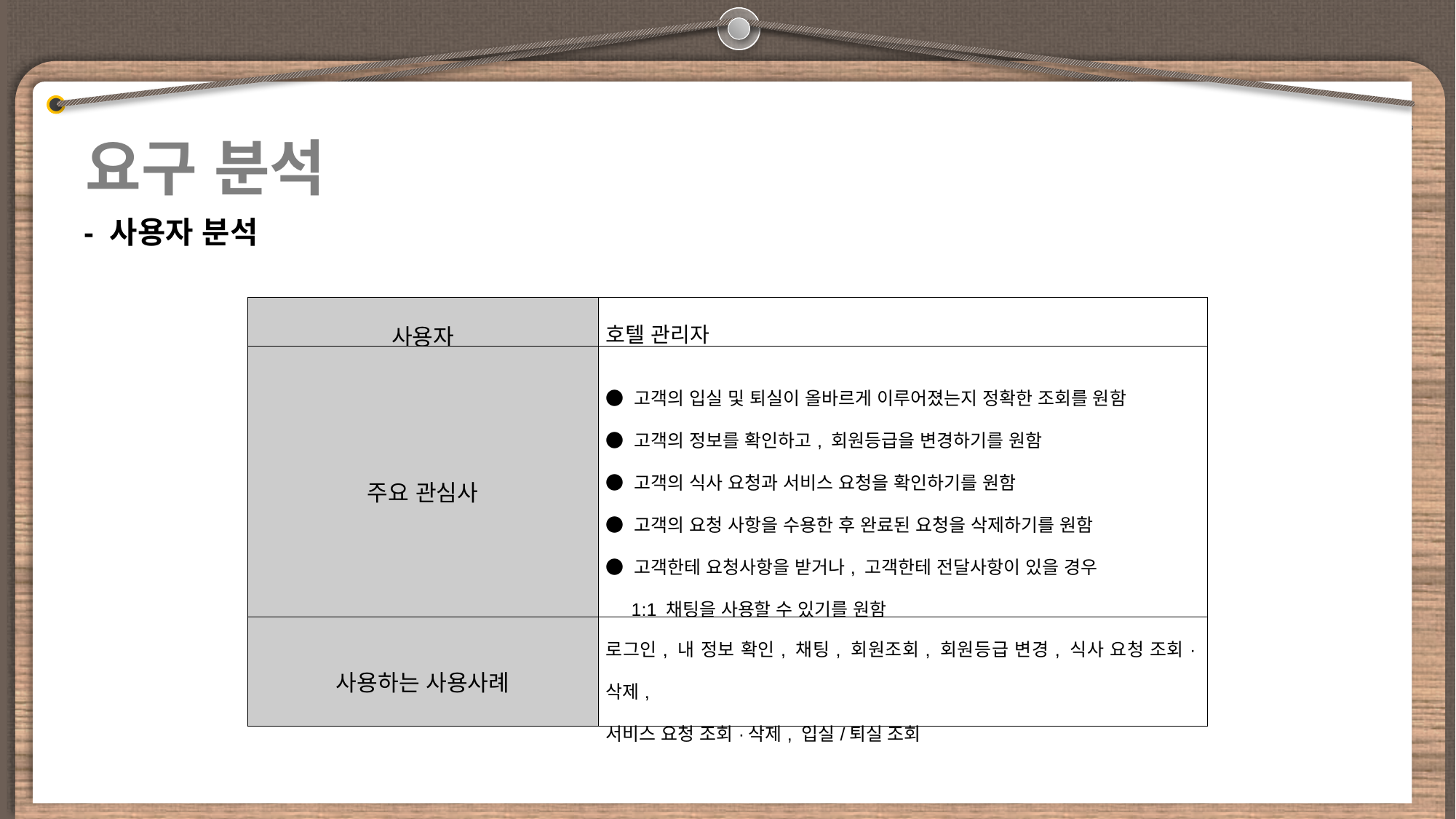

요구 분석
- 사용자 분석
| 사용자 | 호텔 관리자 |
| --- | --- |
| 주요 관심사 | ● 고객의 입실 및 퇴실이 올바르게 이루어졌는지 정확한 조회를 원함 ● 고객의 정보를 확인하고, 회원등급을 변경하기를 원함 ● 고객의 식사 요청과 서비스 요청을 확인하기를 원함 ● 고객의 요청 사항을 수용한 후 완료된 요청을 삭제하기를 원함 ● 고객한테 요청사항을 받거나, 고객한테 전달사항이 있을 경우 1:1 채팅을 사용할 수 있기를 원함 |
| 사용하는 사용사례 | 로그인, 내 정보 확인, 채팅, 회원조회, 회원등급 변경, 식사 요청 조회·삭제, 서비스 요청 조회·삭제, 입실/퇴실 조회 |